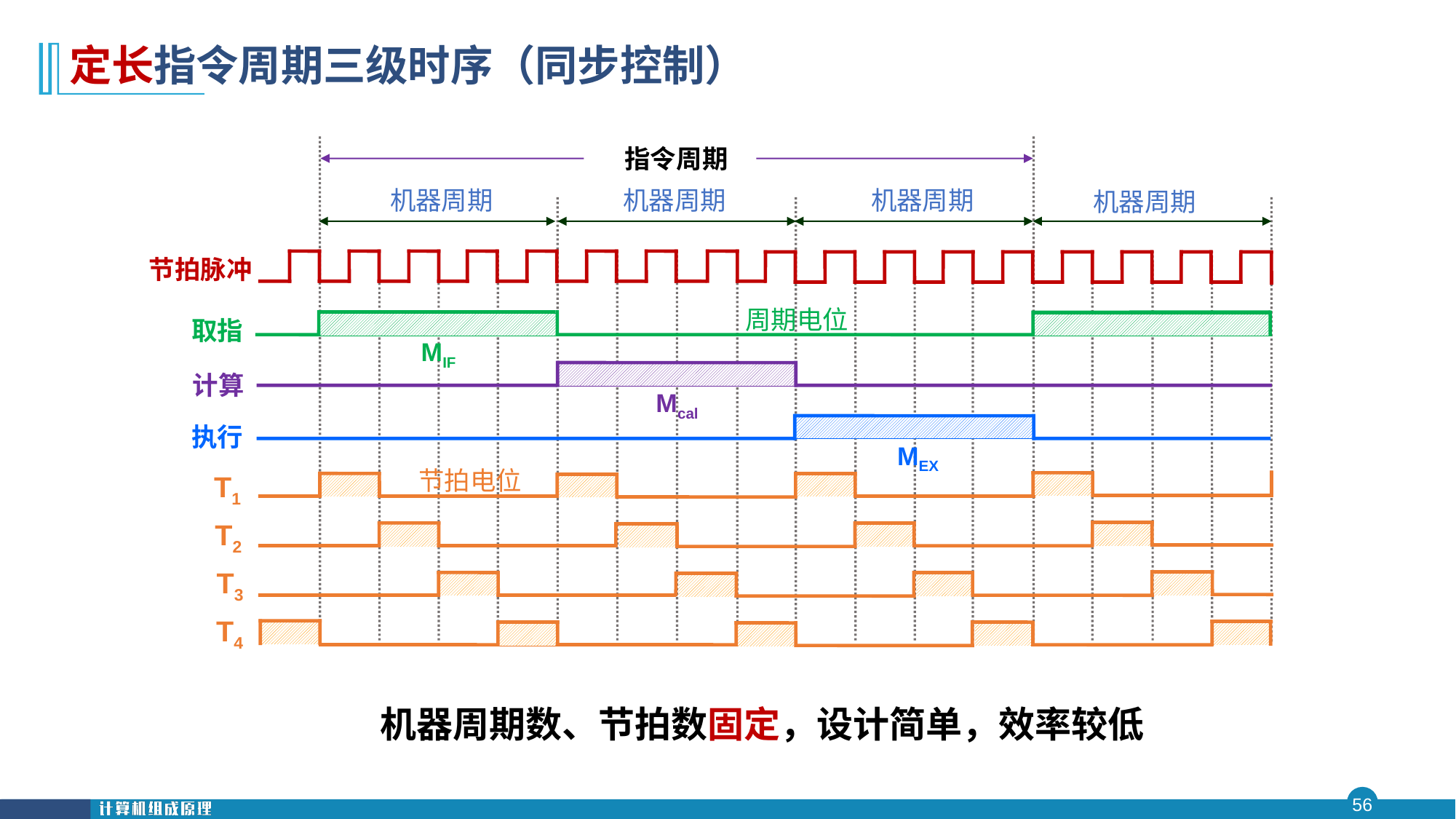

# 定长指令周期三级时序（同步控制）

指令周期

机器周期
机器周期
机器周期
机器周期

节拍脉冲

周期电位
取指

MIF

计算

Mcal
执行

MEX
节拍电位

T1
T2

T3

T4

机器周期数、节拍数固定，设计简单，效率较低